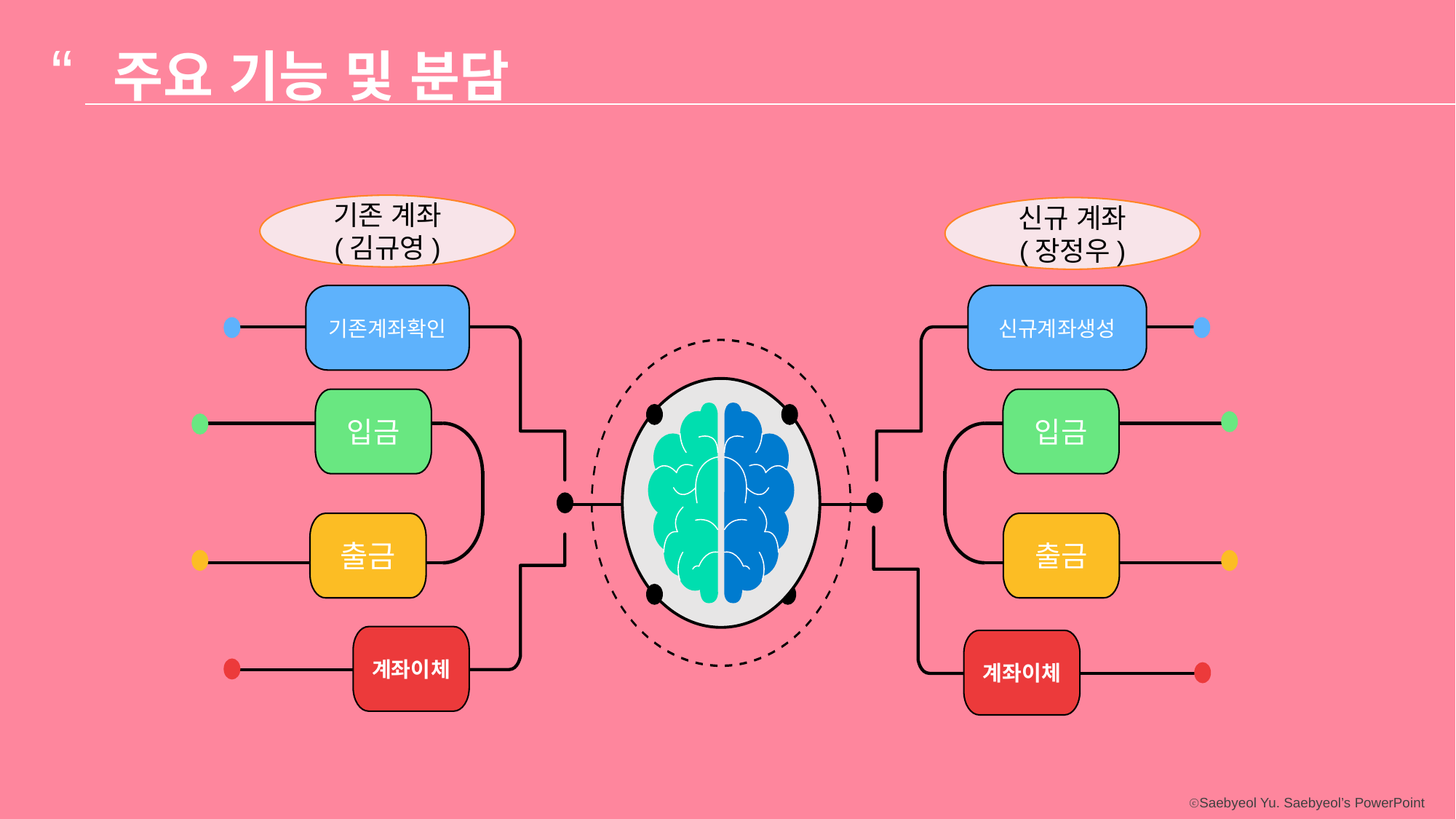

“
주요 기능 및 분담
기존 계좌
(김규영)
신규 계좌
(장정우)
기존계좌확인

신규계좌생성

입금

입금

출금

출금

계좌이체

계좌이체